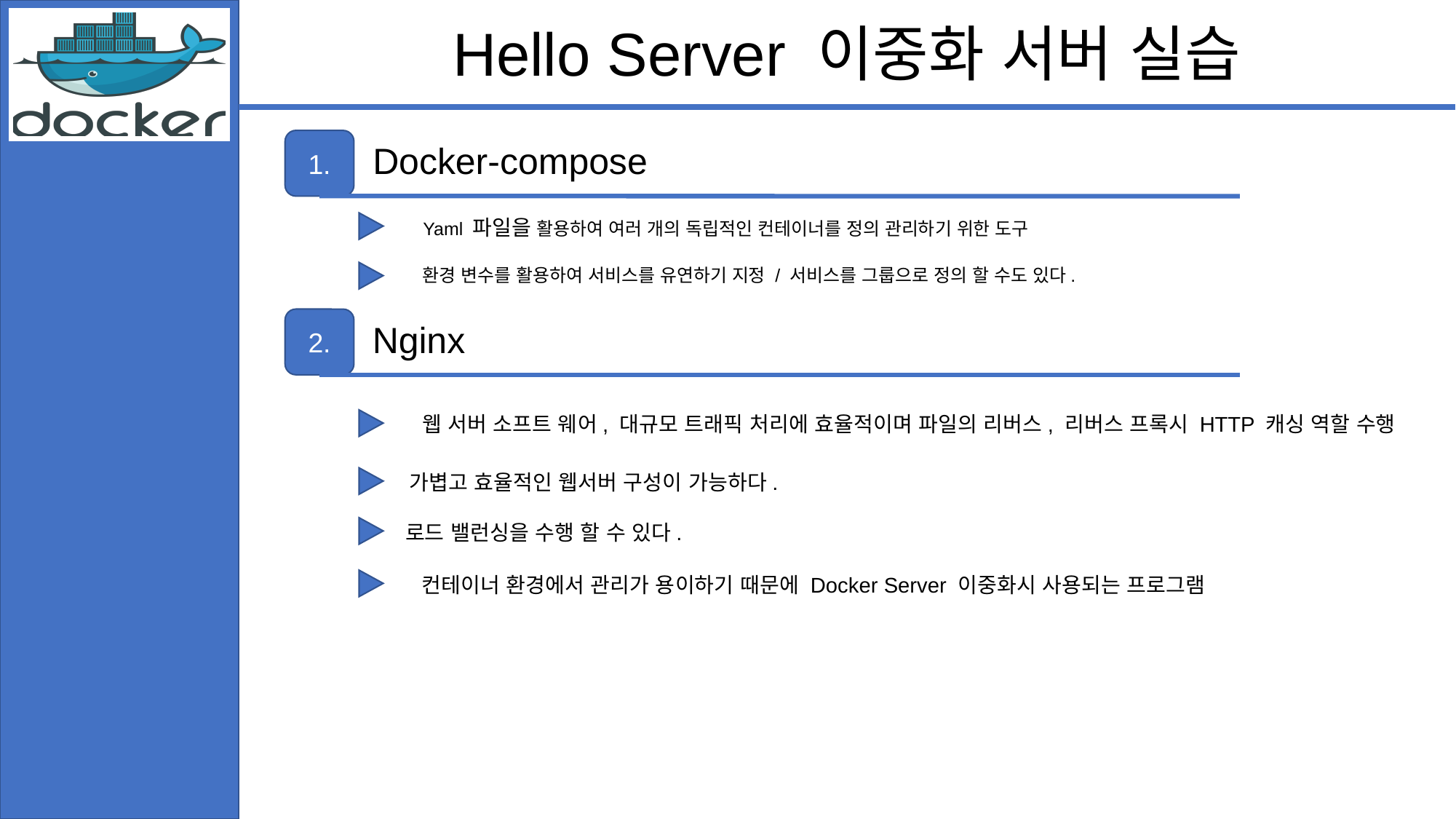

Hello Server 이중화 서버 실습
1.
Docker-compose
Yaml 파일을 활용하여 여러 개의 독립적인 컨테이너를 정의 관리하기 위한 도구

환경 변수를 활용하여 서비스를 유연하기 지정 / 서비스를 그룹으로 정의 할 수도 있다.

2.
Nginx
웹 서버 소프트 웨어, 대규모 트래픽 처리에 효율적이며 파일의 리버스, 리버스 프록시 HTTP 캐싱 역할 수행

가볍고 효율적인 웹서버 구성이 가능하다.

로드 밸런싱을 수행 할 수 있다.

컨테이너 환경에서 관리가 용이하기 때문에 Docker Server 이중화시 사용되는 프로그램